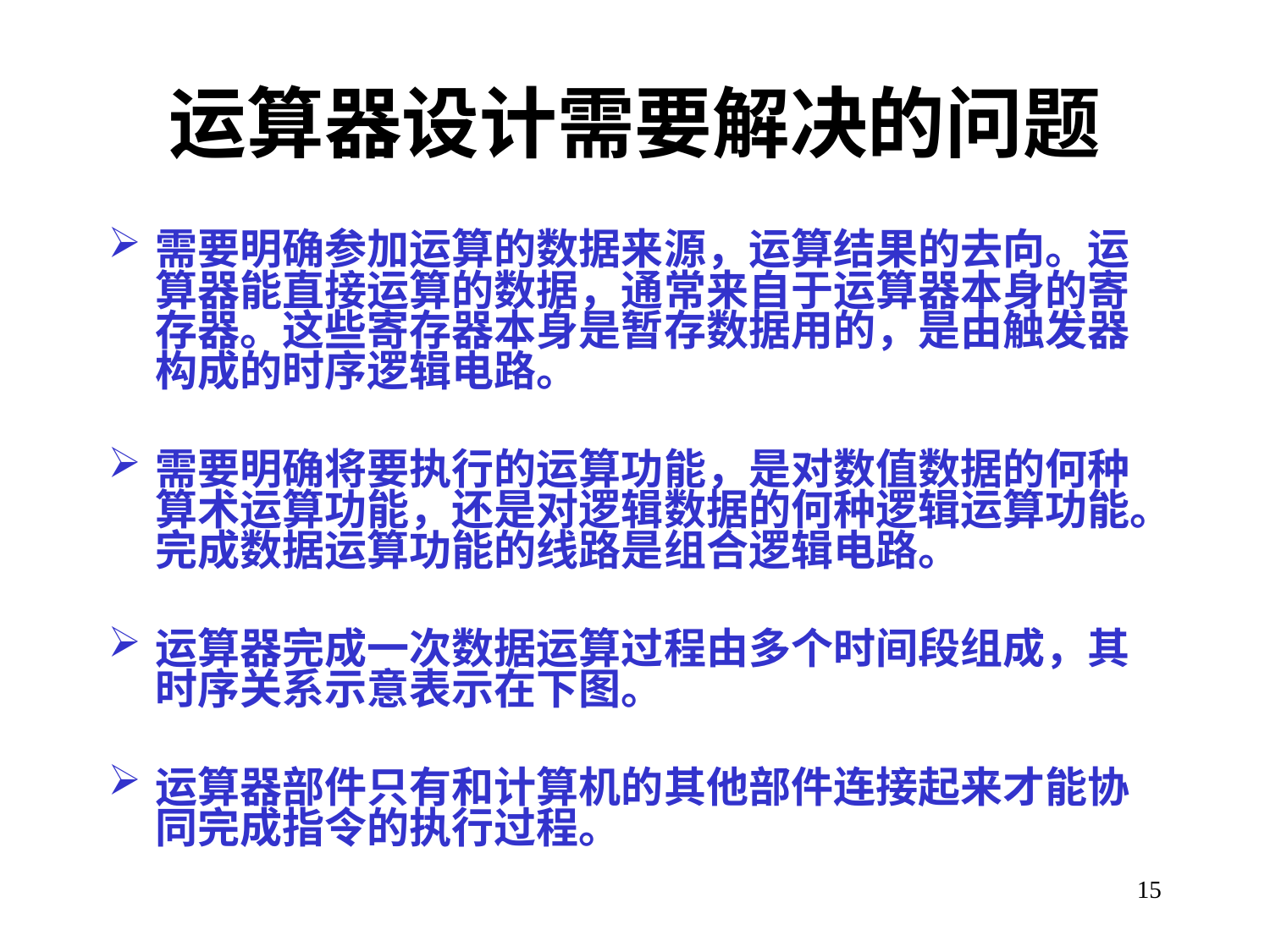

# 运算器设计需要解决的问题
需要明确参加运算的数据来源，运算结果的去向。运算器能直接运算的数据，通常来自于运算器本身的寄存器。这些寄存器本身是暂存数据用的，是由触发器构成的时序逻辑电路。

需要明确将要执行的运算功能，是对数值数据的何种算术运算功能，还是对逻辑数据的何种逻辑运算功能。完成数据运算功能的线路是组合逻辑电路。

运算器完成一次数据运算过程由多个时间段组成，其时序关系示意表示在下图。

运算器部件只有和计算机的其他部件连接起来才能协同完成指令的执行过程。
15